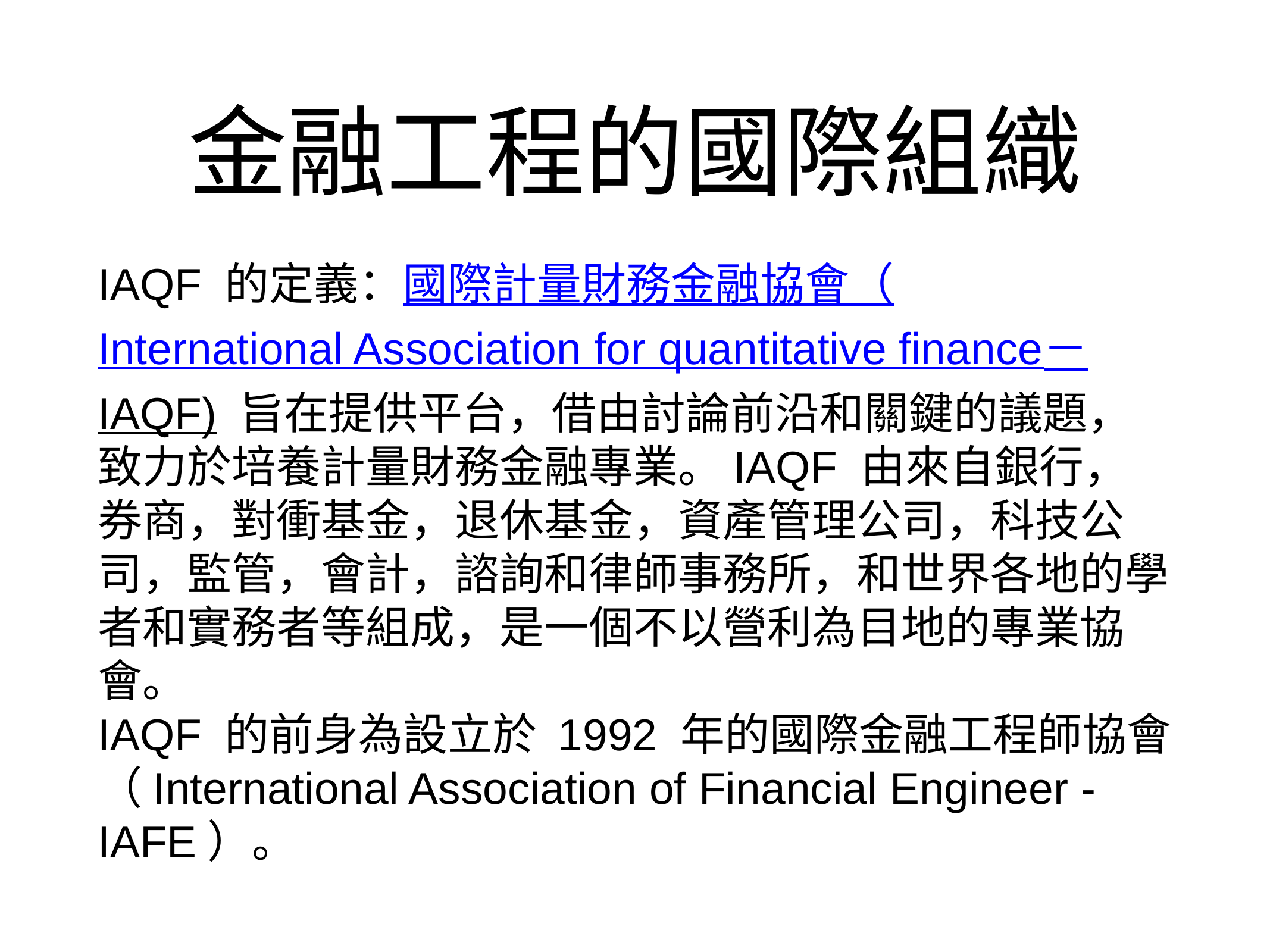

# 金融工程的國際組織
IAQF 的定義：國際計量財務金融協會（International Association for quantitative finance－IAQF) 旨在提供平台，借由討論前沿和關鍵的議題，致力於培養計量財務金融專業。IAQF 由來自銀行，券商，對衝基金，退休基金，資產管理公司，科技公司，監管，會計，諮詢和律師事務所，和世界各地的學者和實務者等組成，是一個不以營利為目地的專業協會。
IAQF 的前身為設立於 1992 年的國際金融工程師協會（International Association of Financial Engineer - IAFE）。
75